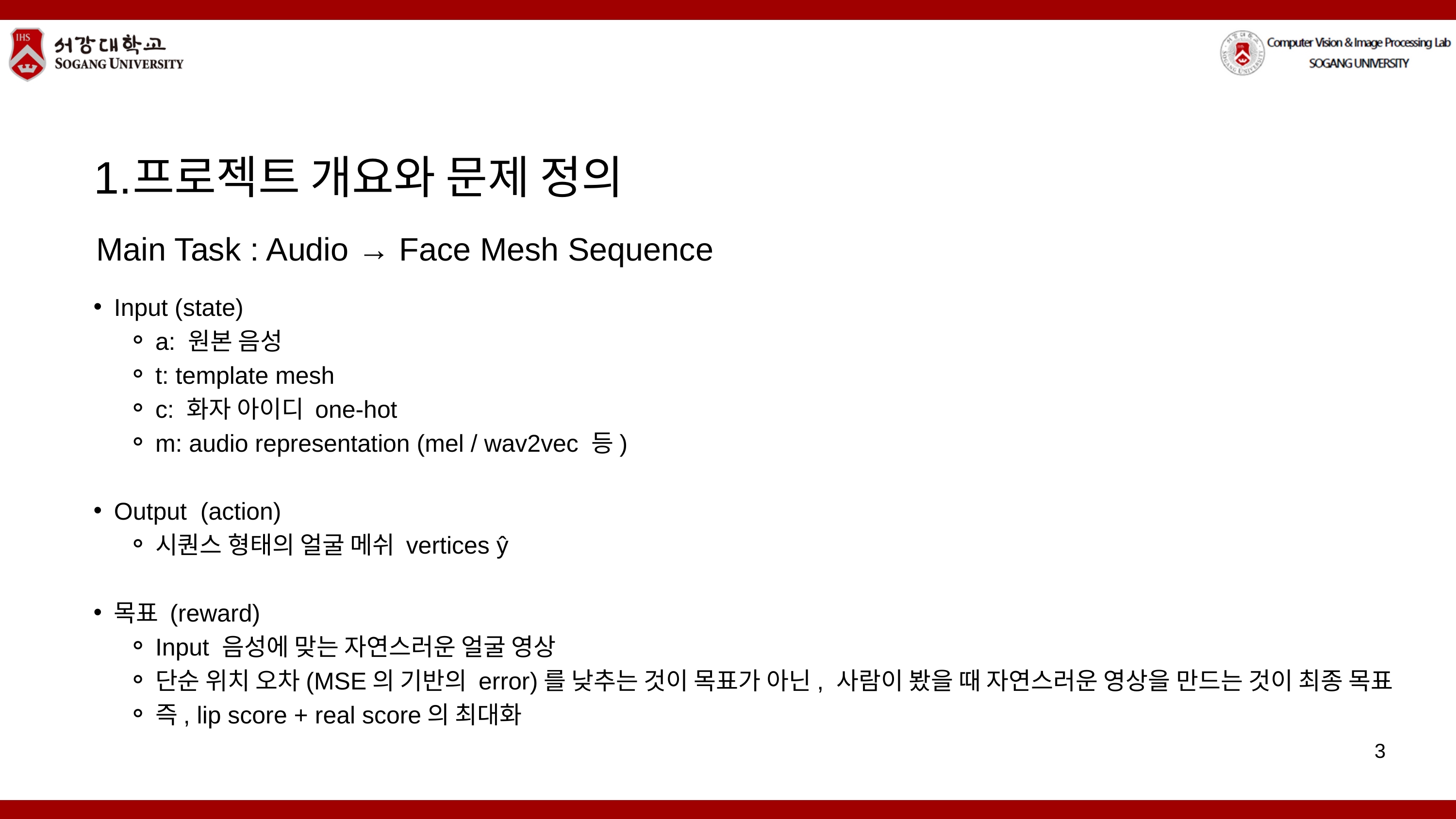

프로젝트 개요와 문제 정의
Main Task : Audio → Face Mesh Sequence
Input (state)
a: 원본 음성
t: template mesh
c: 화자 아이디 one-hot
m: audio representation (mel / wav2vec 등)

Output  (action)
시퀀스 형태의 얼굴 메쉬 vertices ŷ

목표 (reward)
Input 음성에 맞는 자연스러운 얼굴 영상
단순 위치 오차(MSE의 기반의 error)를 낮추는 것이 목표가 아닌, 사람이 봤을 때 자연스러운 영상을 만드는 것이 최종 목표
즉, lip score + real score의 최대화

3